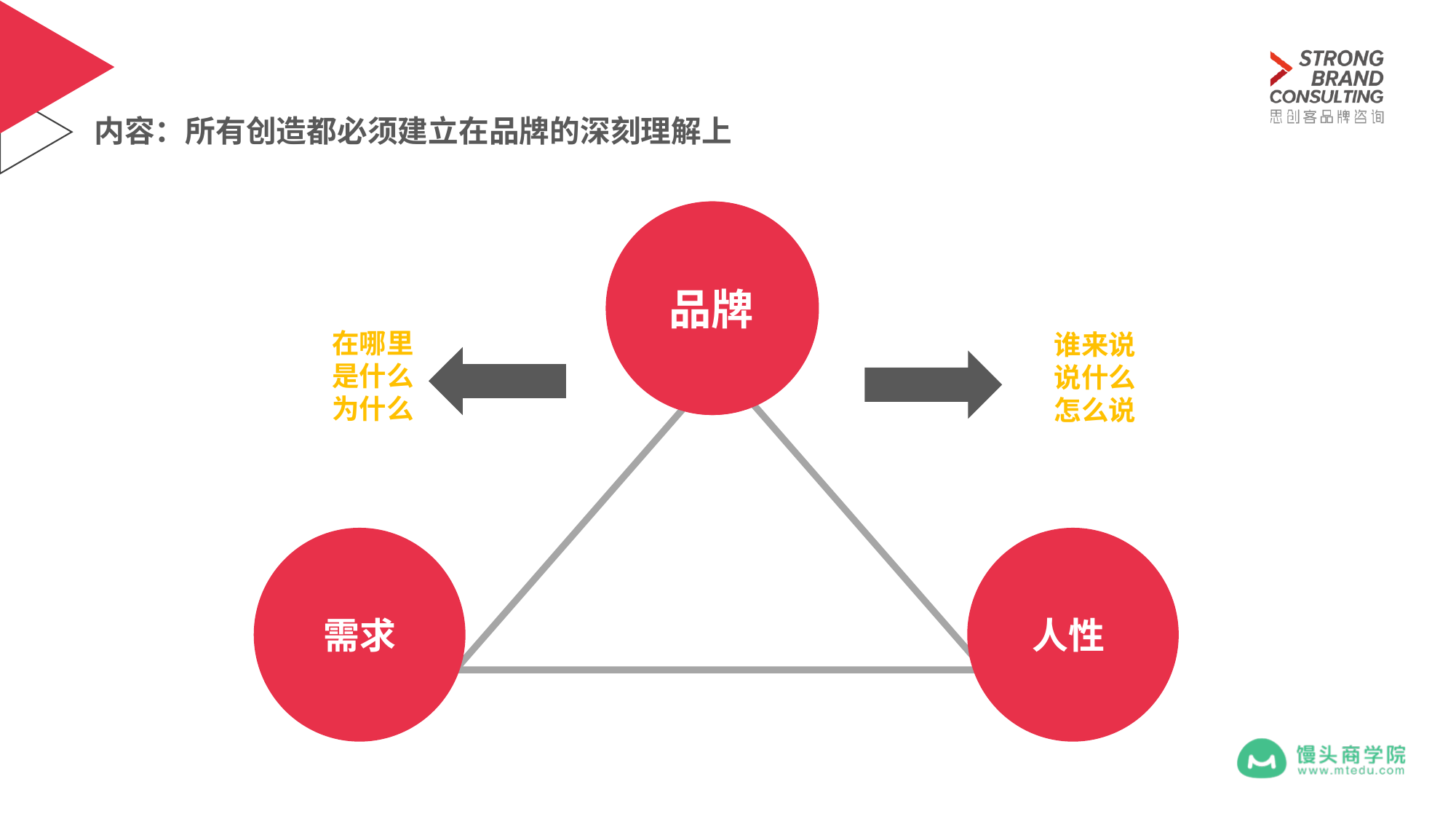

内容：所有创造都必须建立在品牌的深刻理解上
品牌
品牌
在哪里
是什么
为什么
谁来说
说什么
怎么说

需求
人性